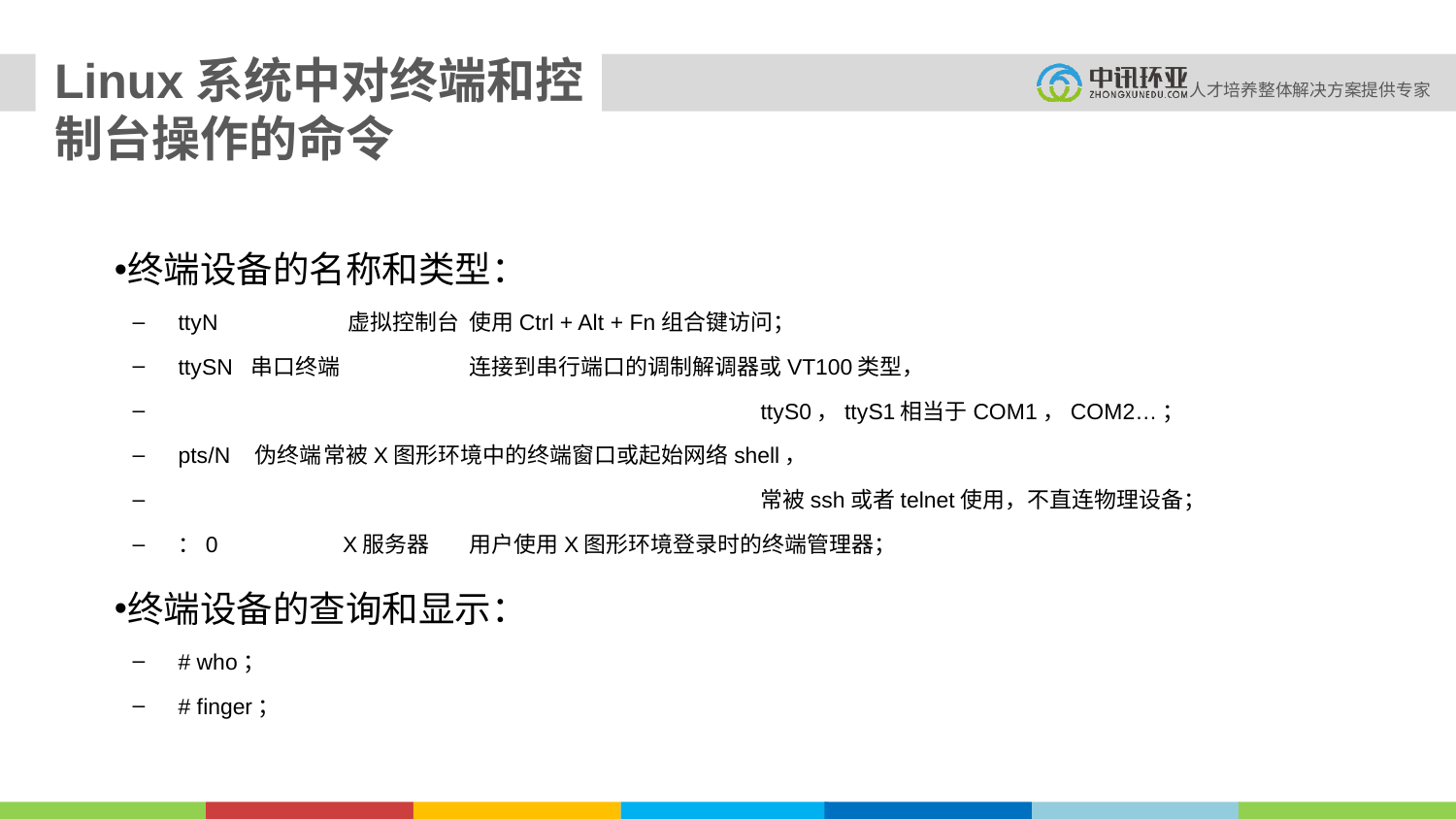

Linux系统中对终端和控制台操作的命令
终端设备的名称和类型：
ttyN	   虚拟控制台	使用Ctrl + Alt + Fn组合键访问；
ttySN  串口终端	连接到串行端口的调制解调器或VT100类型，
				ttyS0，ttyS1相当于COM1，COM2…；
pts/N   伪终端	常被X图形环境中的终端窗口或起始网络shell，
				常被ssh或者telnet使用，不直连物理设备；
：0	   X服务器	用户使用X图形环境登录时的终端管理器；
终端设备的查询和显示：
# who；
# finger；